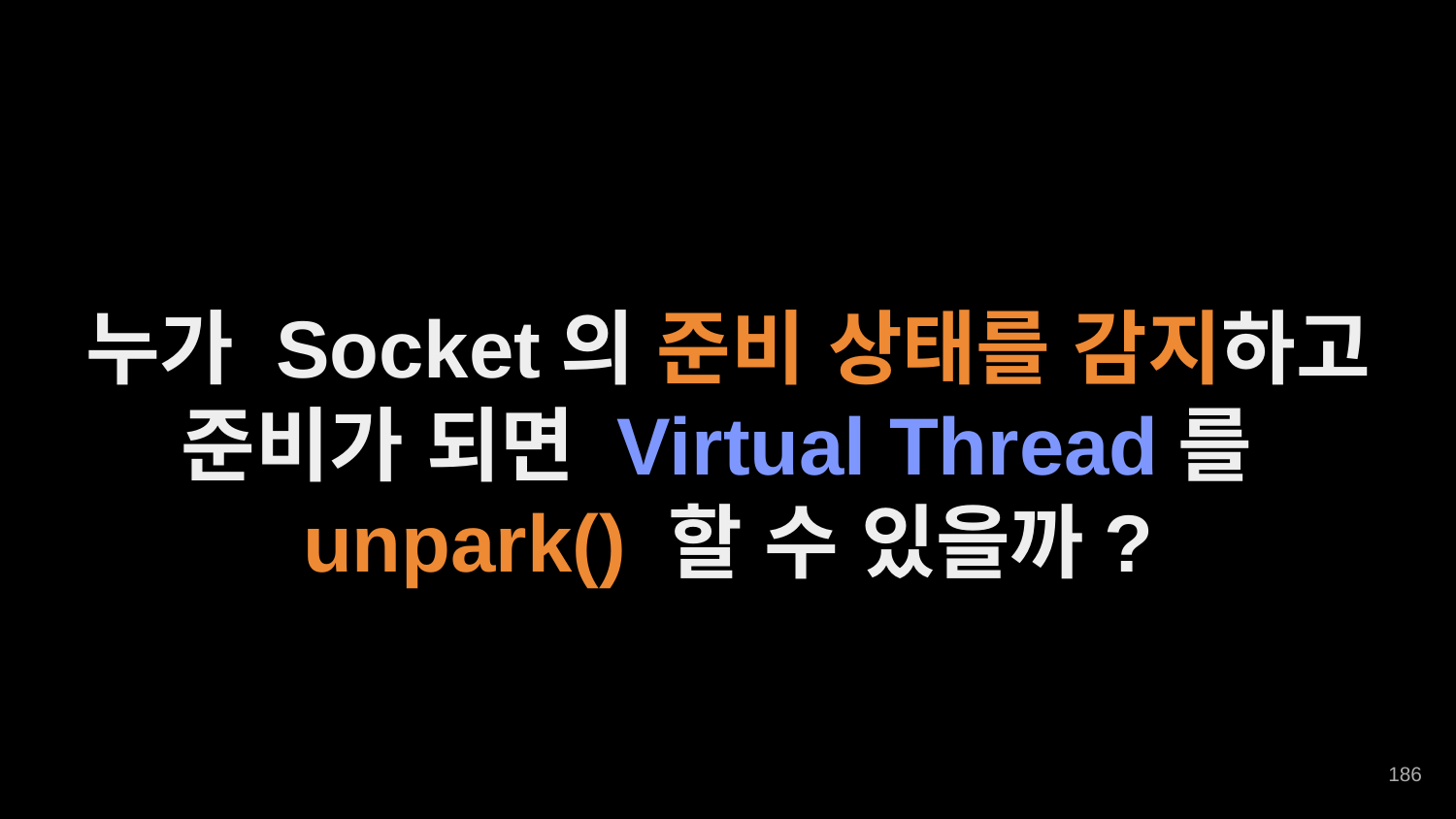

누가 Socket의 준비 상태를 감지하고
준비가 되면 Virtual Thread를
unpark() 할 수 있을까?
186